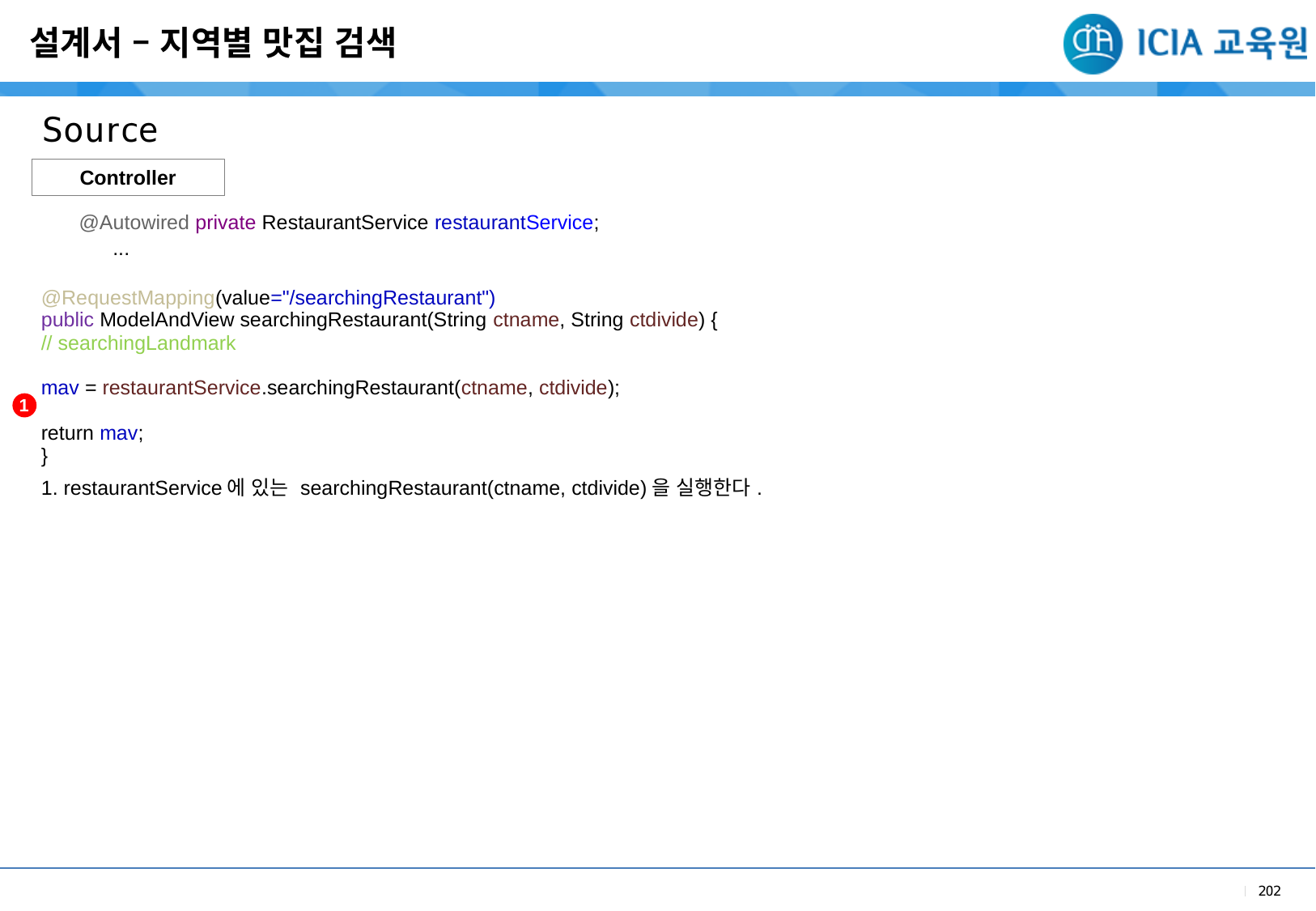

설계서 – 지역별 맛집 검색
Source
Controller
| @Autowired private RestaurantService restaurantService; ... @RequestMapping(value="/searchingRestaurant") public ModelAndView searchingRestaurant(String ctname, String ctdivide) { // searchingLandmark mav = restaurantService.searchingRestaurant(ctname, ctdivide); return mav; } |
| --- |
| 1. restaurantService에 있는 searchingRestaurant(ctname, ctdivide)을 실행한다. |
1